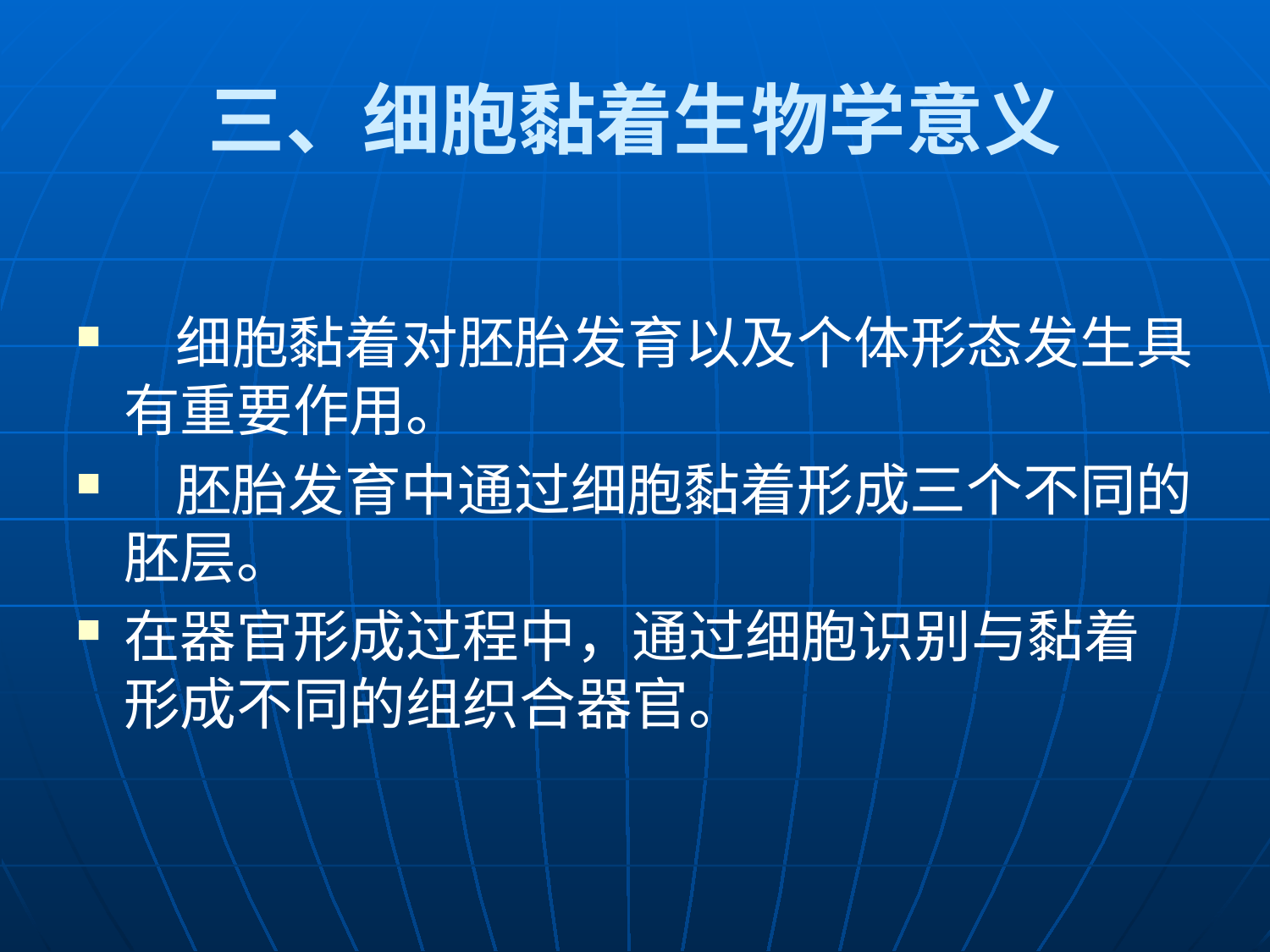

# 三、细胞黏着生物学意义

   细胞黏着对胚胎发育以及个体形态发生具有重要作用。
   胚胎发育中通过细胞黏着形成三个不同的胚层。
在器官形成过程中，通过细胞识别与黏着形成不同的组织合器官。
缠嗜穷砷蛾倘基匝静唬和完畦姻奥窗砖拘钾尉种塑者肃缚凿哆凶敷翼咒戊细胞的社会联系课件细胞的社会联系课件